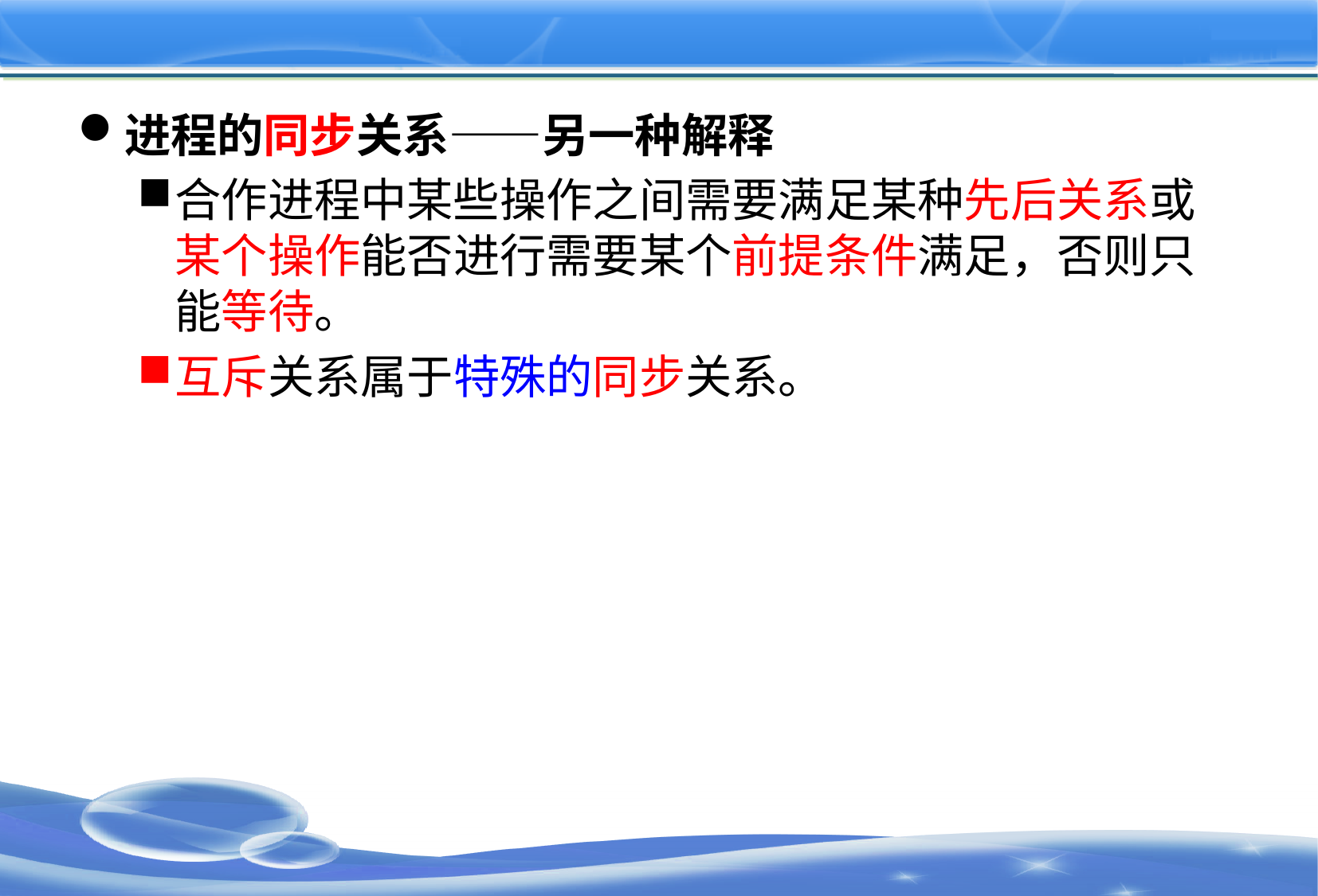

#
进程的同步关系——另一种解释
合作进程中某些操作之间需要满足某种先后关系或某个操作能否进行需要某个前提条件满足，否则只能等待。
互斥关系属于特殊的同步关系。